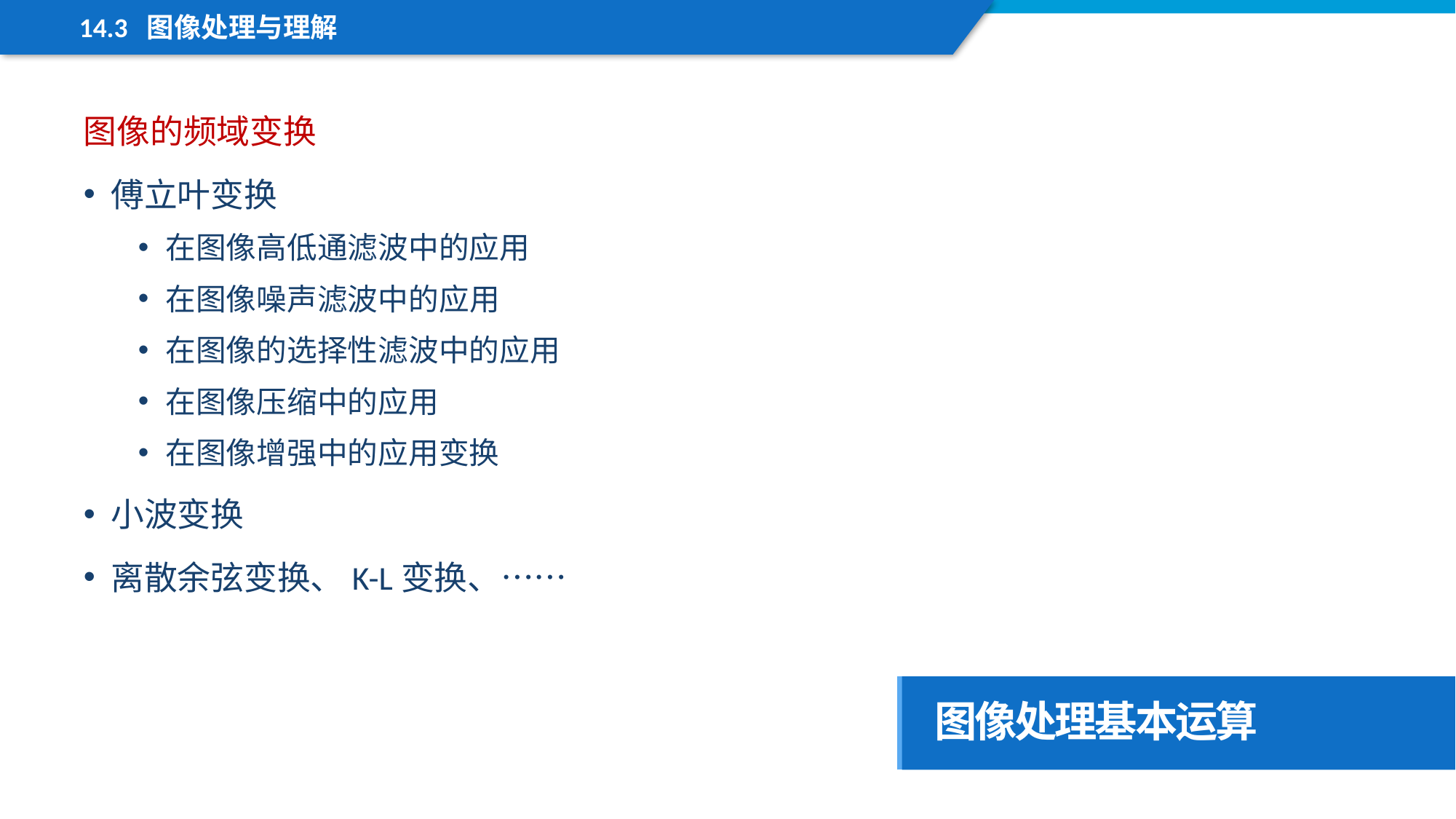

14.3  图像处理与理解
图像的频域变换
傅立叶变换
在图像高低通滤波中的应用
在图像噪声滤波中的应用
在图像的选择性滤波中的应用
在图像压缩中的应用
在图像增强中的应用变换
小波变换
离散余弦变换、K-L变换、……
图像处理基本运算